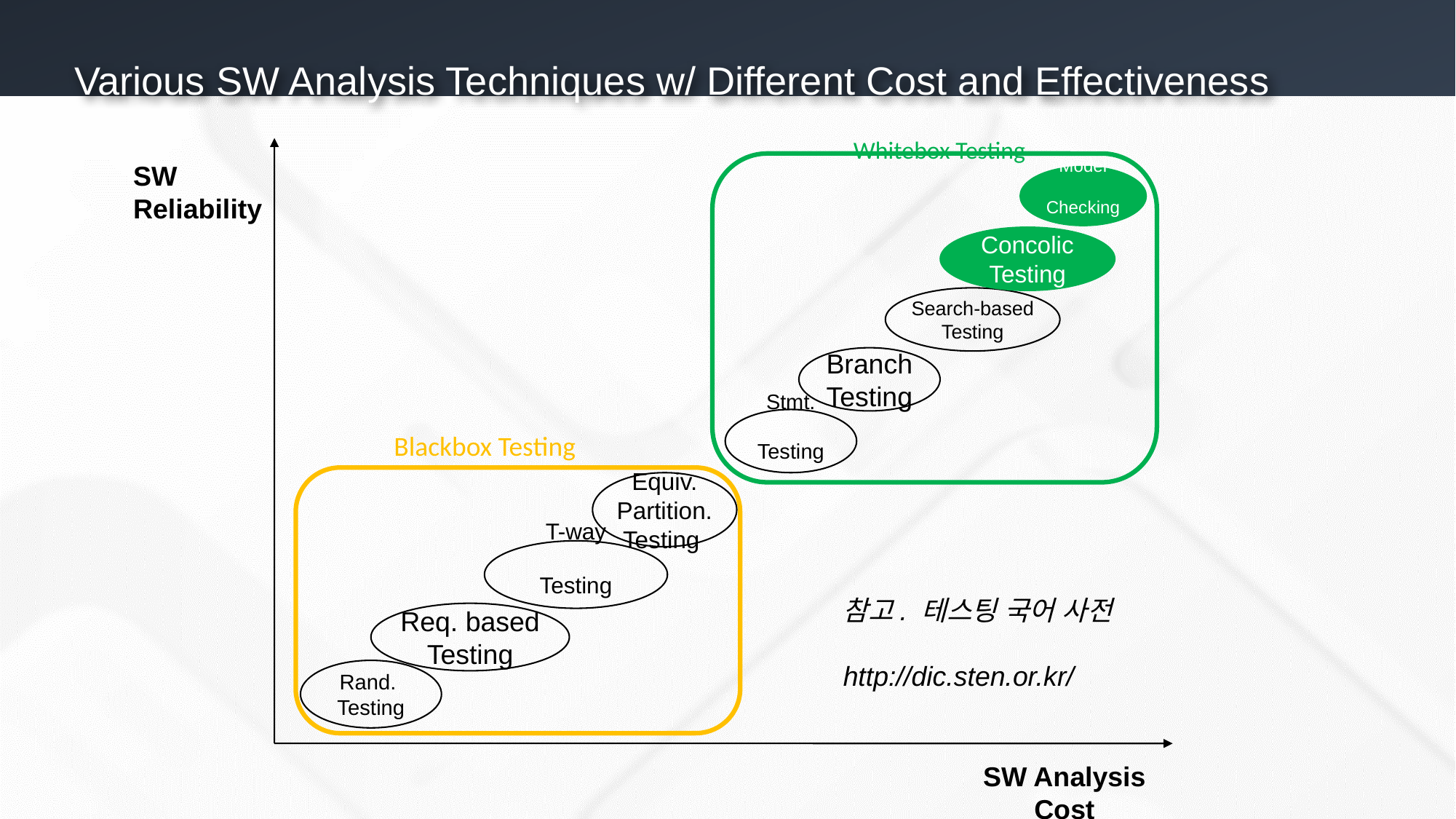

Various SW Analysis Techniques w/ Different Cost and Effectiveness
Whitebox Testing

SW
Reliability

Model Checking
Concolic Testing
Search-based Testing
Branch Testing
Stmt. Testing
Blackbox Testing

Equiv. Partition. Testing
T-way Testing
참고. 테스팅 국어 사전
http://dic.sten.or.kr/
Req. based
Testing
Rand.
Testing
SW Analysis Cost